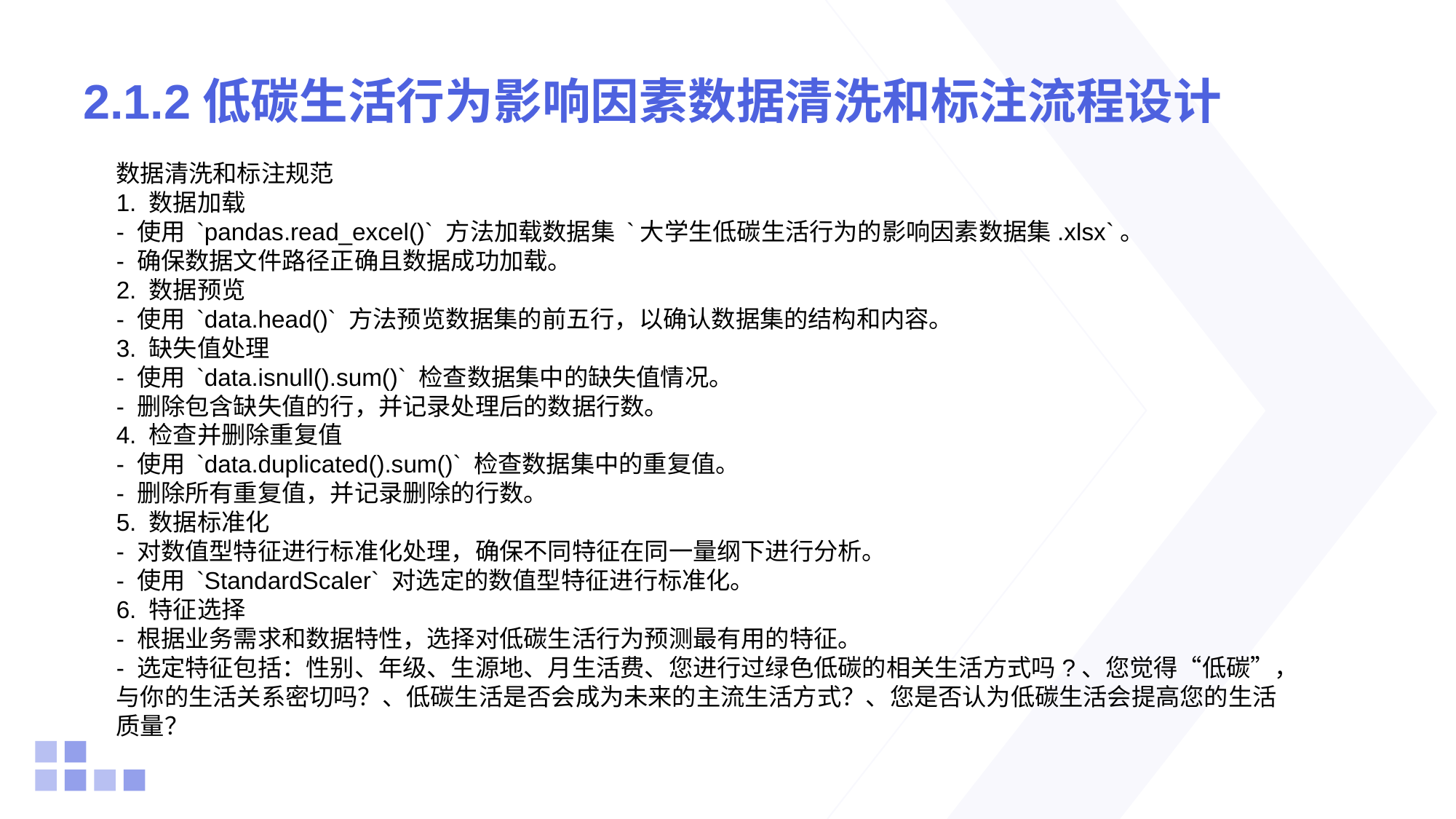

# 2.1.2低碳生活行为影响因素数据清洗和标注流程设计
数据清洗和标注规范
1. 数据加载
- 使用 `pandas.read_excel()` 方法加载数据集 `大学生低碳生活行为的影响因素数据集.xlsx`。
- 确保数据文件路径正确且数据成功加载。
2. 数据预览
- 使用 `data.head()` 方法预览数据集的前五行，以确认数据集的结构和内容。
3. 缺失值处理
- 使用 `data.isnull().sum()` 检查数据集中的缺失值情况。
- 删除包含缺失值的行，并记录处理后的数据行数。
4. 检查并删除重复值
- 使用 `data.duplicated().sum()` 检查数据集中的重复值。
- 删除所有重复值，并记录删除的行数。
5. 数据标准化
- 对数值型特征进行标准化处理，确保不同特征在同一量纲下进行分析。
- 使用 `StandardScaler` 对选定的数值型特征进行标准化。
6. 特征选择
- 根据业务需求和数据特性，选择对低碳生活行为预测最有用的特征。
- 选定特征包括：性别、年级、生源地、月生活费、您进行过绿色低碳的相关生活方式吗?、您觉得“低碳”，与你的生活关系密切吗？、低碳生活是否会成为未来的主流生活方式？、您是否认为低碳生活会提高您的生活质量？